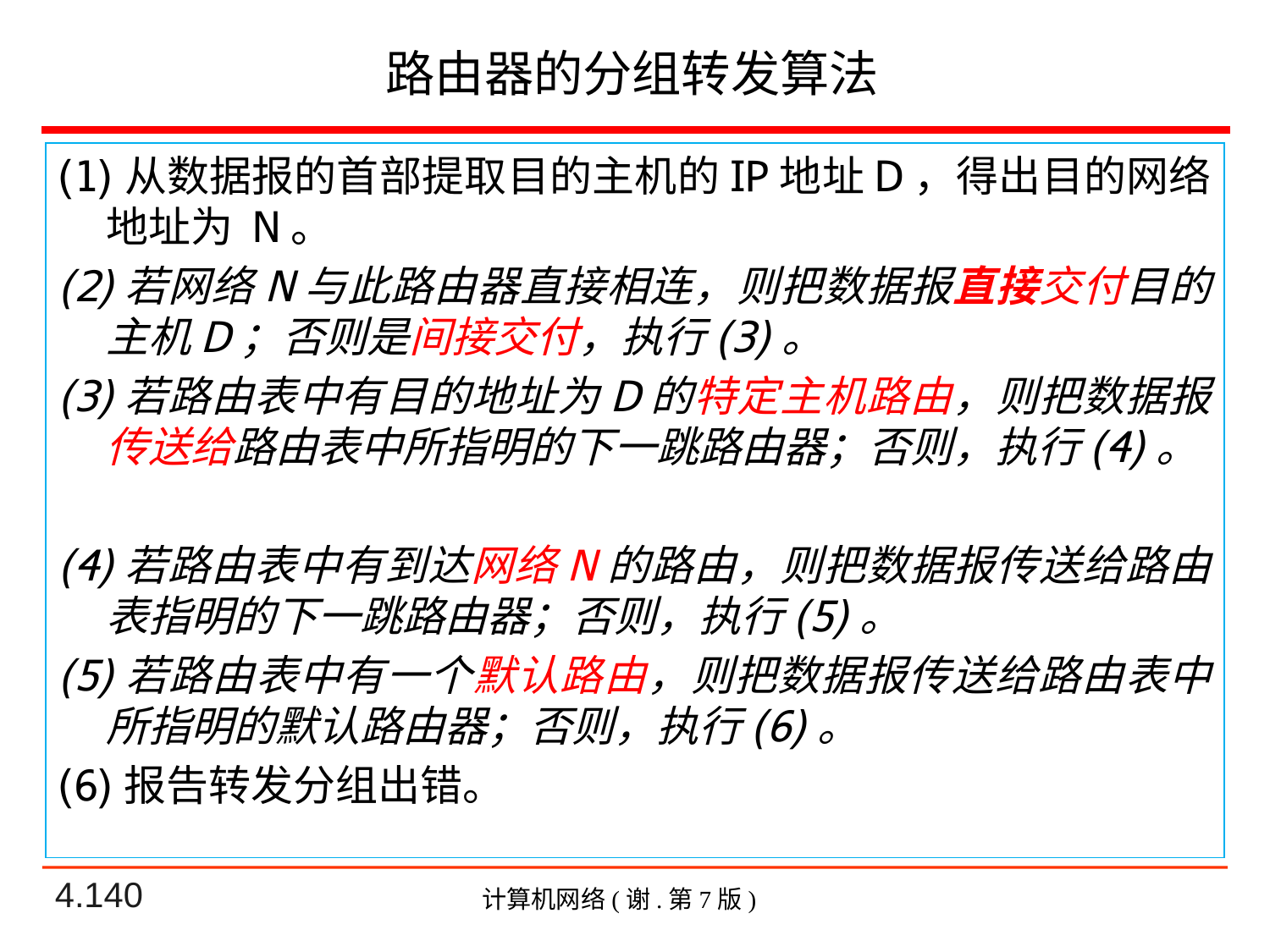

# 路由器的分组转发算法
(1)从数据报的首部提取目的主机的IP地址D，得出目的网络地址为 N。
(2)若网络N与此路由器直接相连，则把数据报直接交付目的主机D；否则是间接交付，执行(3)。
(3)若路由表中有目的地址为D的特定主机路由，则把数据报传送给路由表中所指明的下一跳路由器；否则，执行(4)。

(4)若路由表中有到达网络N的路由，则把数据报传送给路由表指明的下一跳路由器；否则，执行(5)。
(5)若路由表中有一个默认路由，则把数据报传送给路由表中所指明的默认路由器；否则，执行(6)。
(6)报告转发分组出错。